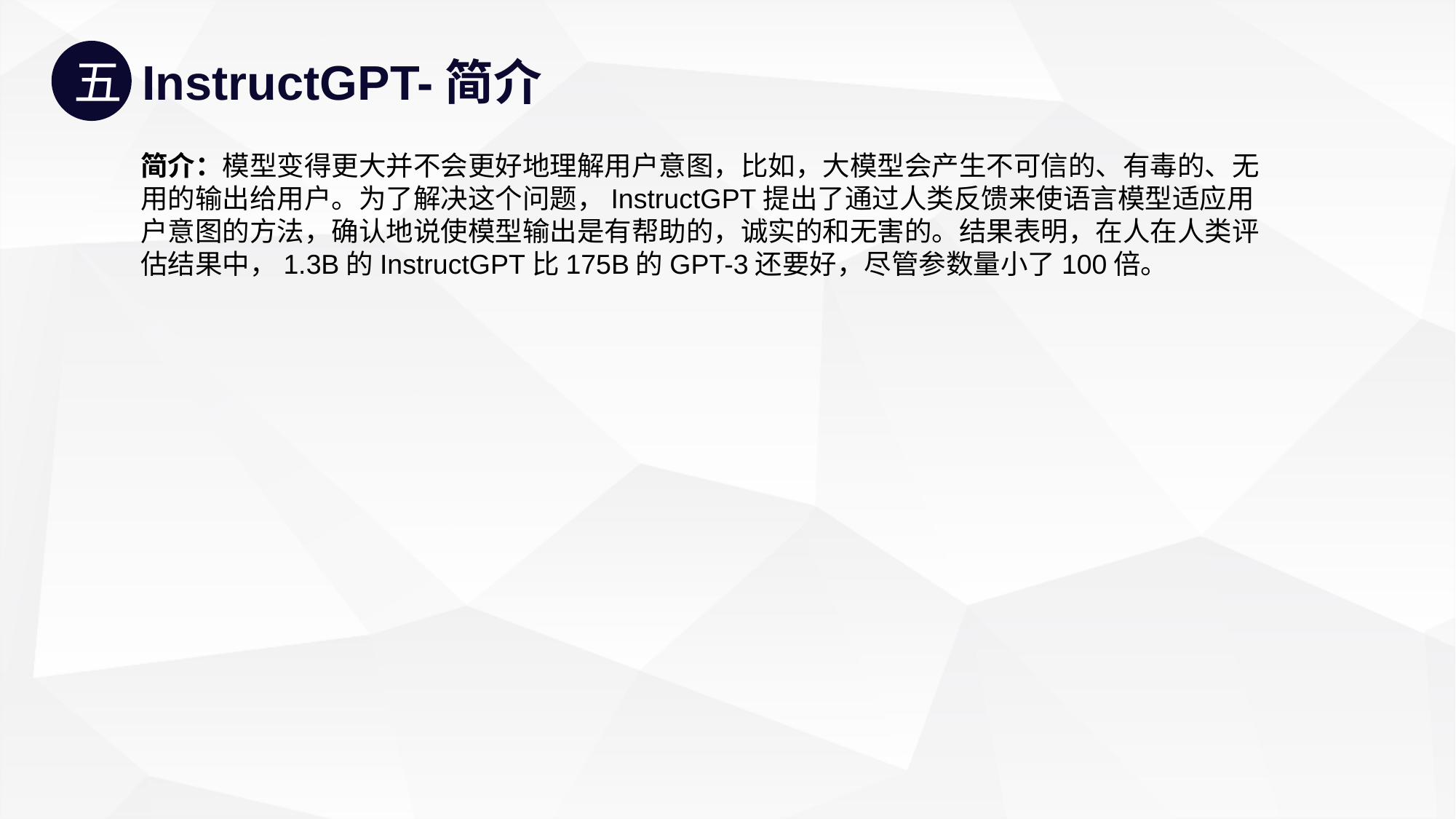

五
InstructGPT-简介
简介：模型变得更大并不会更好地理解用户意图，比如，大模型会产生不可信的、有毒的、无用的输出给用户。为了解决这个问题，InstructGPT提出了通过人类反馈来使语言模型适应用户意图的方法，确认地说使模型输出是有帮助的，诚实的和无害的。结果表明，在人在人类评估结果中，1.3B的InstructGPT比175B的GPT-3还要好，尽管参数量小了100倍。